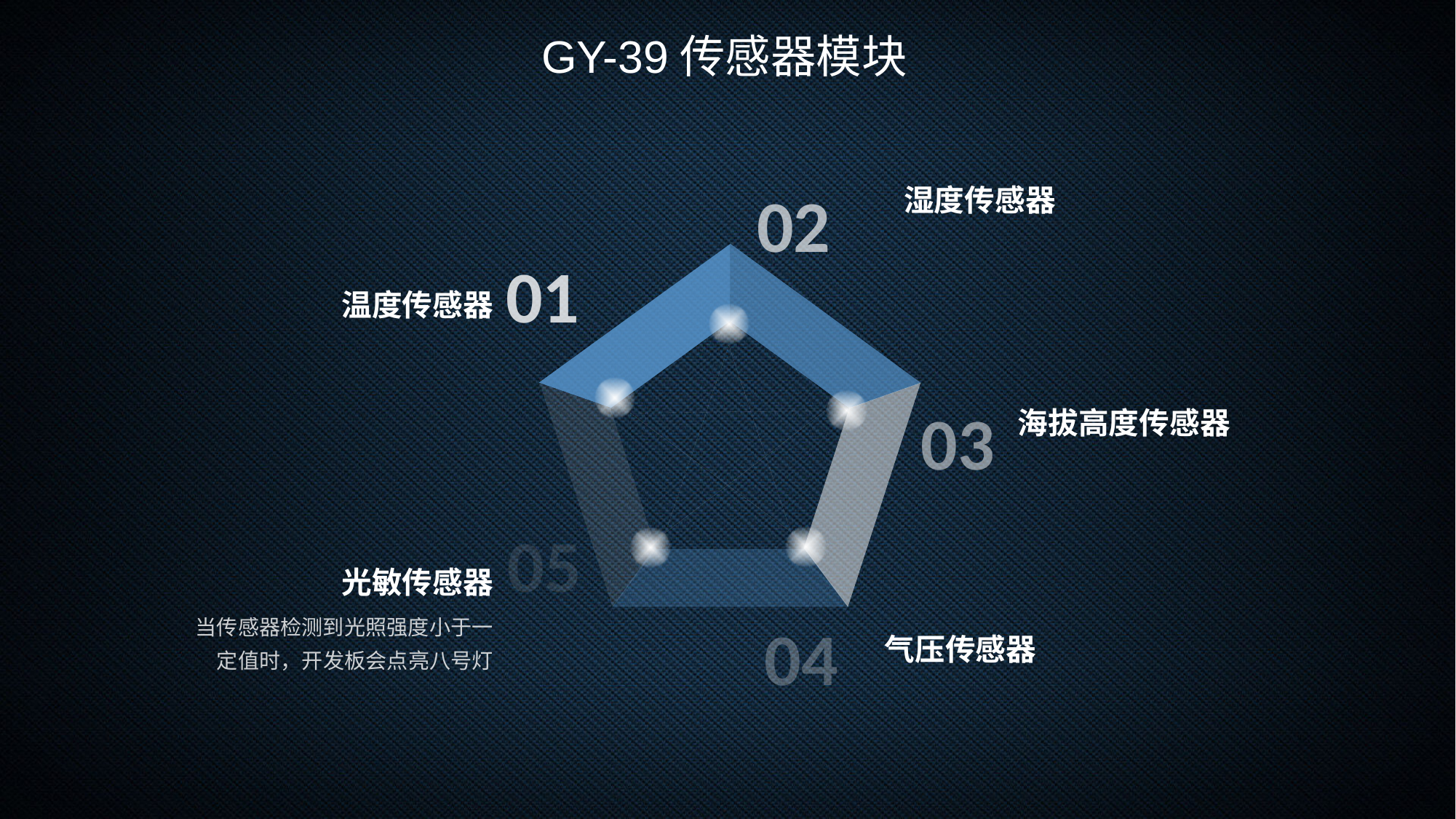

GY-39传感器模块
湿度传感器

02

01
温度传感器

海拔高度传感器

03
05

光敏传感器
当传感器检测到光照强度小于一定值时，开发板会点亮八号灯
04
气压传感器